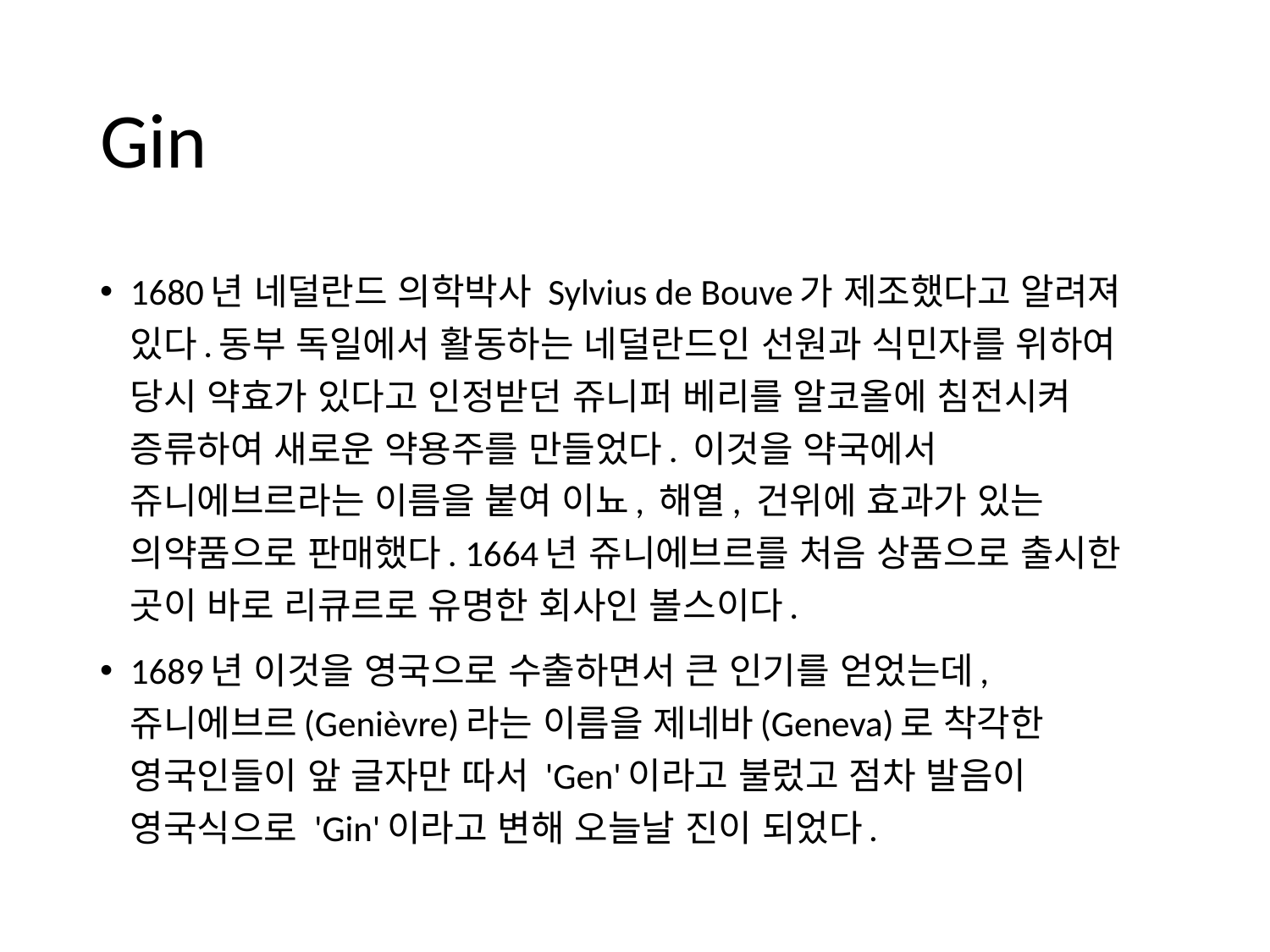

# Gin
1680년 네덜란드 의학박사 Sylvius de Bouve가 제조했다고 알려져 있다.동부 독일에서 활동하는 네덜란드인 선원과 식민자를 위하여 당시 약효가 있다고 인정받던 쥬니퍼 베리를 알코올에 침전시켜 증류하여 새로운 약용주를 만들었다. 이것을 약국에서 쥬니에브르라는 이름을 붙여 이뇨, 해열, 건위에 효과가 있는 의약품으로 판매했다. 1664년 쥬니에브르를 처음 상품으로 출시한 곳이 바로 리큐르로 유명한 회사인 볼스이다.
1689년 이것을 영국으로 수출하면서 큰 인기를 얻었는데, 쥬니에브르(Genièvre)라는 이름을 제네바(Geneva)로 착각한 영국인들이 앞 글자만 따서 'Gen'이라고 불렀고 점차 발음이 영국식으로 'Gin'이라고 변해 오늘날 진이 되었다.